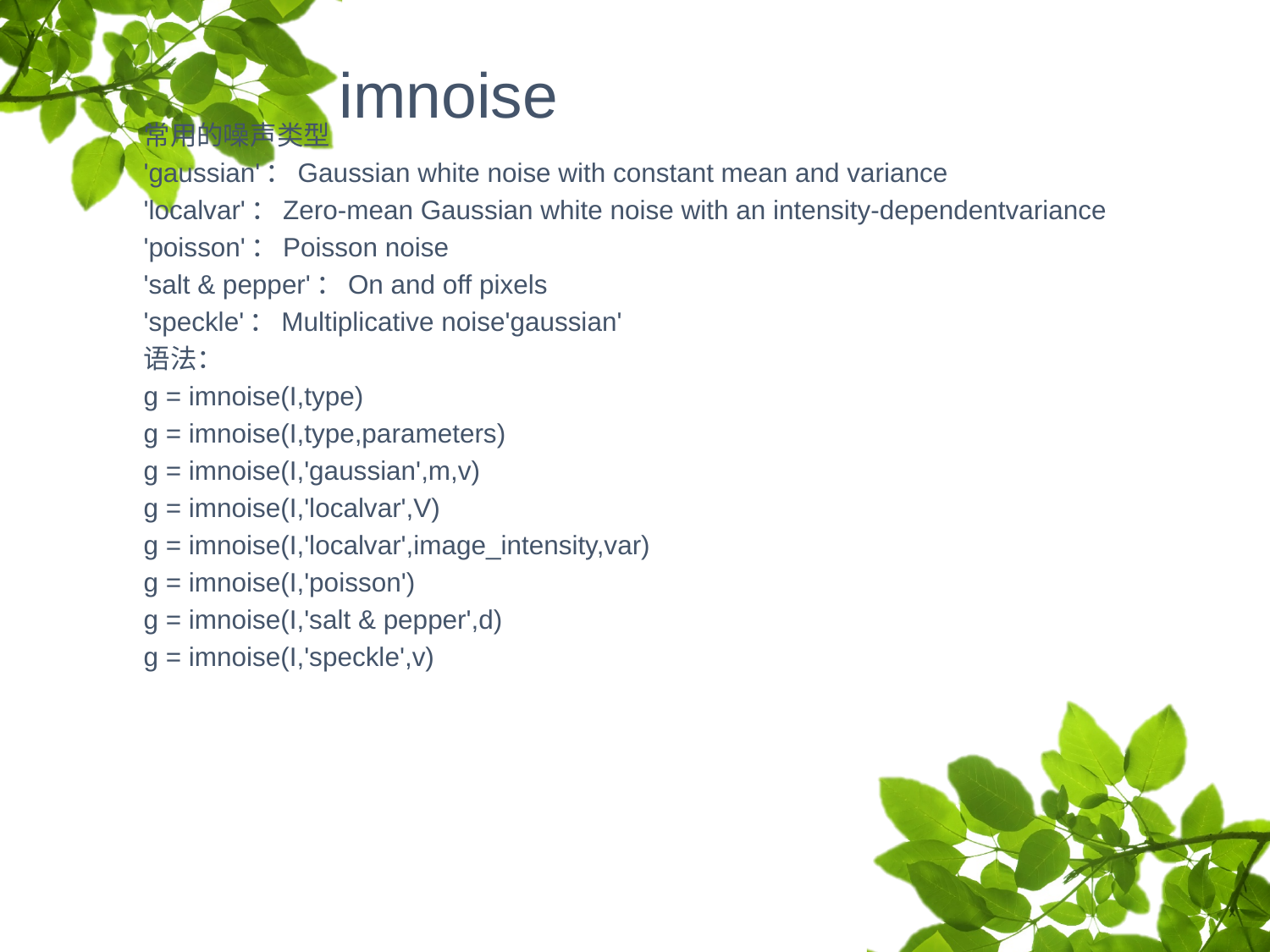

# imnoise
常用的噪声类型
'gaussian'：Gaussian white noise with constant mean and variance
'localvar'：Zero-mean Gaussian white noise with an intensity-dependentvariance
'poisson'：Poisson noise
'salt & pepper'：On and off pixels
'speckle'：Multiplicative noise'gaussian'
语法：
g = imnoise(I,type)
g = imnoise(I,type,parameters)
g = imnoise(I,'gaussian',m,v)
g = imnoise(I,'localvar',V)
g = imnoise(I,'localvar',image_intensity,var)
g = imnoise(I,'poisson')
g = imnoise(I,'salt & pepper',d)
g = imnoise(I,'speckle',v)